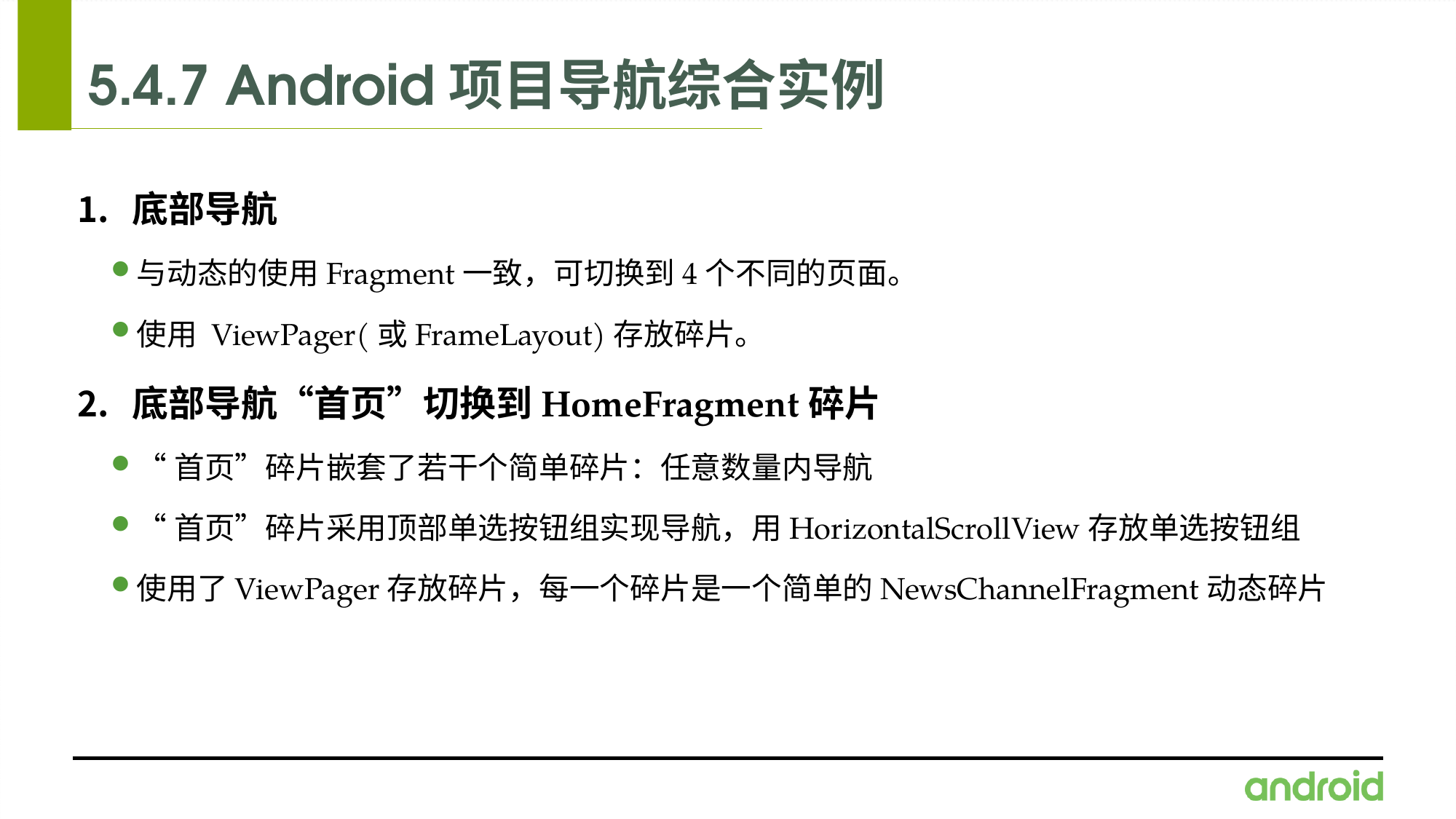

# 5.4.7 Android项目导航综合实例
底部导航
与动态的使用Fragment一致，可切换到4个不同的页面。
使用 ViewPager(或FrameLayout)存放碎片。
底部导航“首页”切换到HomeFragment碎片
“首页”碎片嵌套了若干个简单碎片：任意数量内导航
“首页”碎片采用顶部单选按钮组实现导航，用HorizontalScrollView存放单选按钮组
使用了ViewPager存放碎片，每一个碎片是一个简单的NewsChannelFragment动态碎片